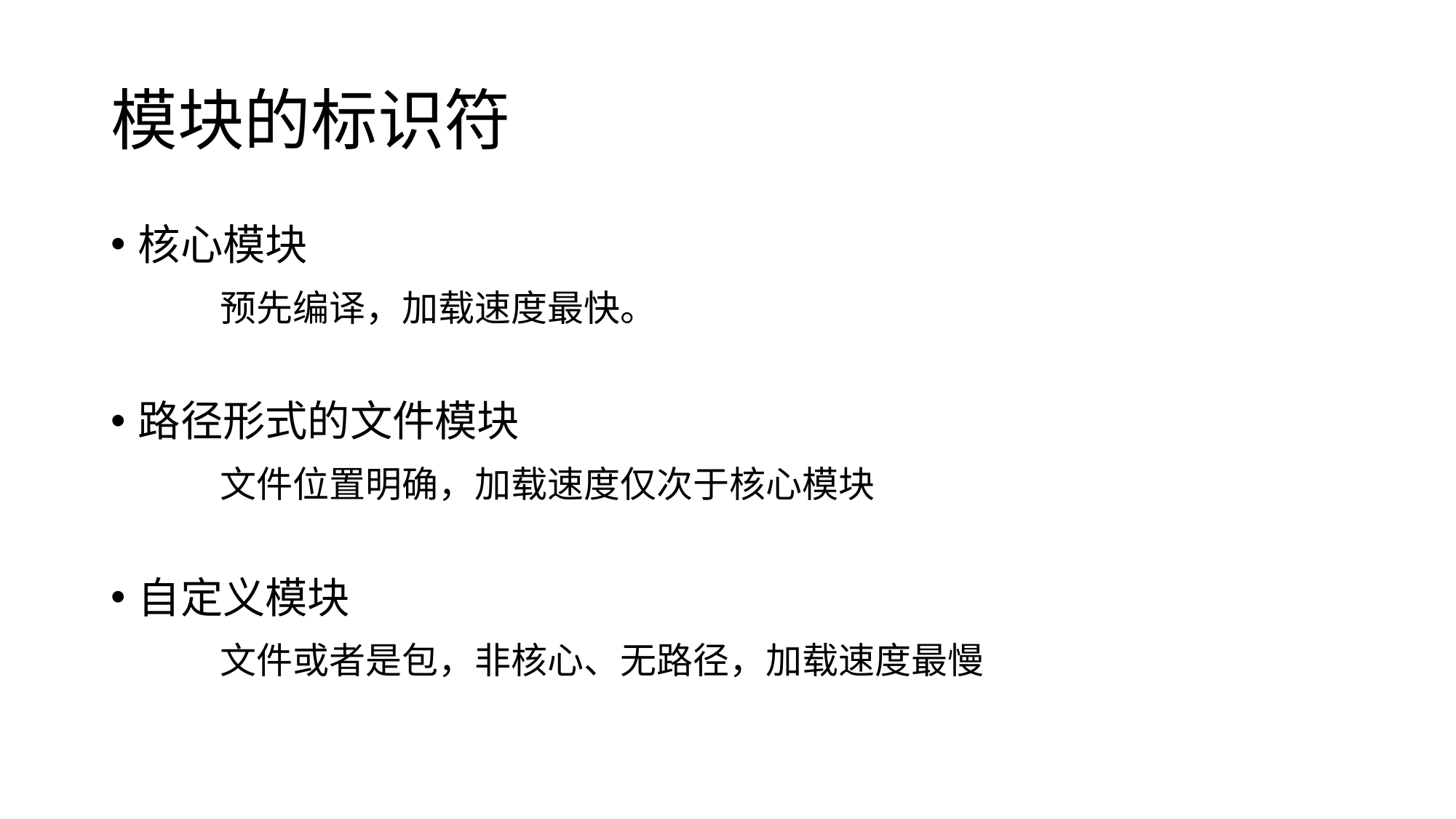

# 模块的标识符
核心模块
	预先编译，加载速度最快。

路径形式的文件模块
	文件位置明确，加载速度仅次于核心模块

自定义模块
	文件或者是包，非核心、无路径，加载速度最慢